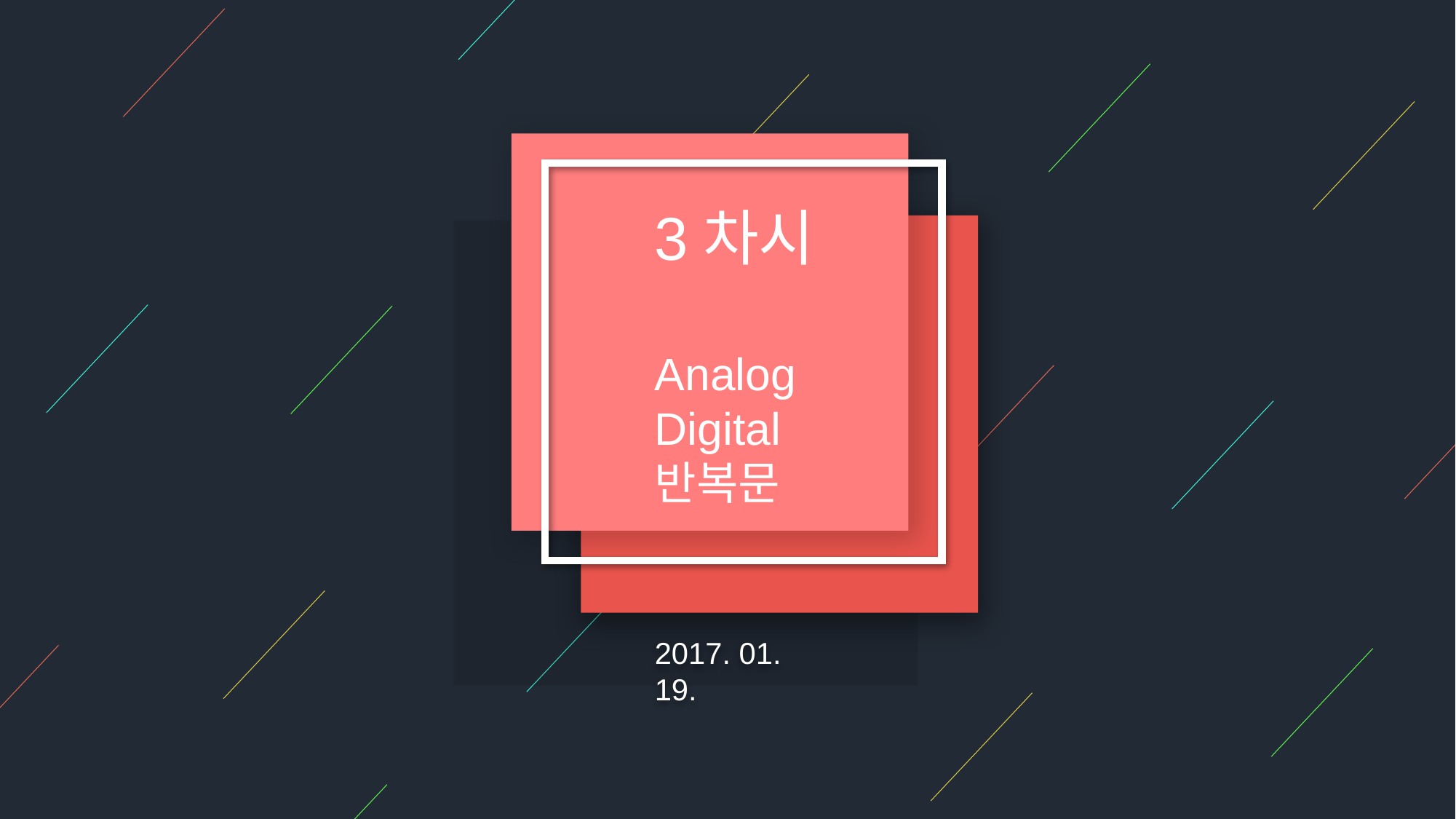

3차시

Analog Digital
반복문

2017. 01. 19.